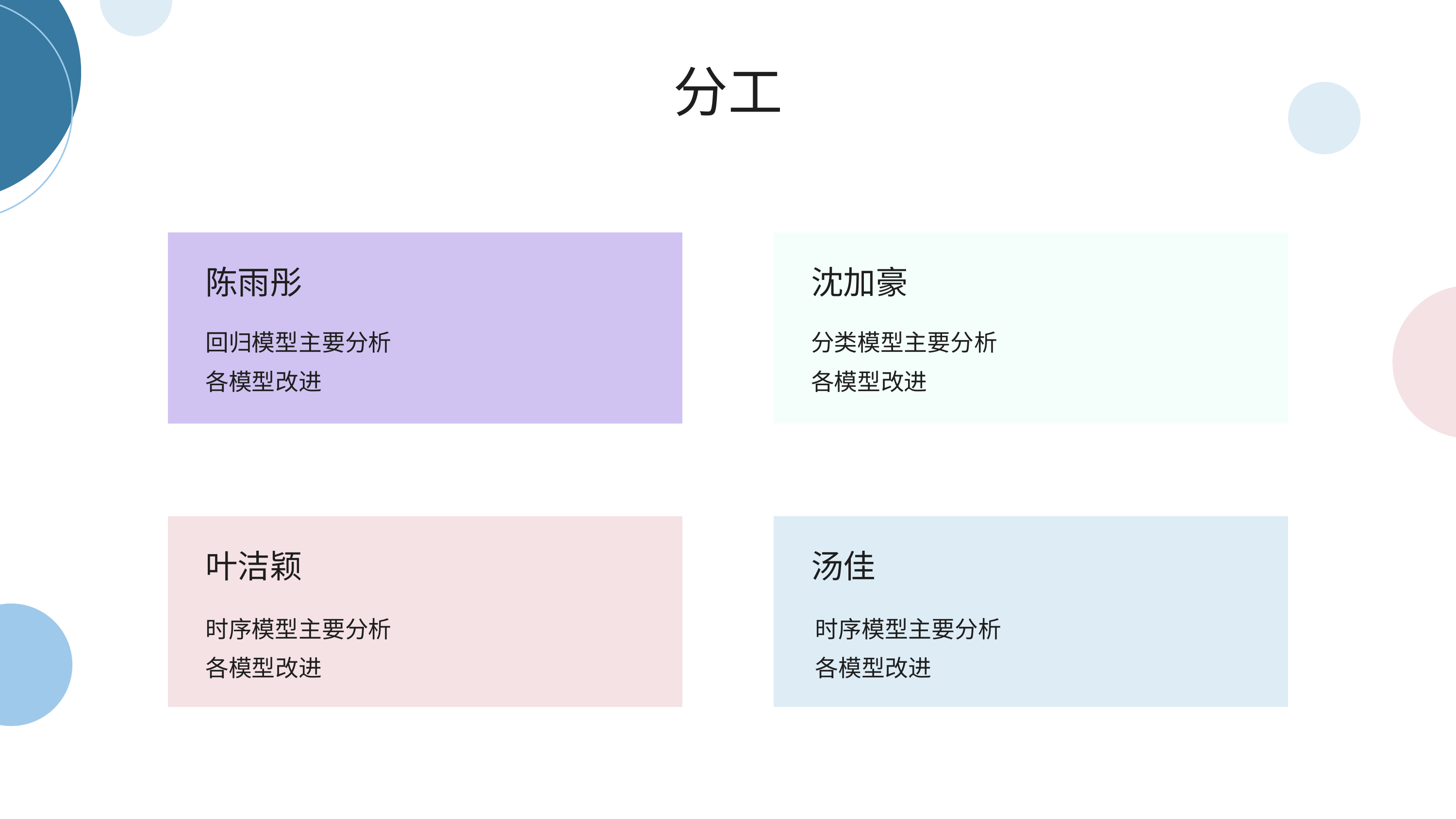

分工

陈雨彤
沈加豪

回归模型主要分析
各模型改进
分类模型主要分析
各模型改进

叶洁颖
汤佳
时序模型主要分析
各模型改进
时序模型主要分析
各模型改进